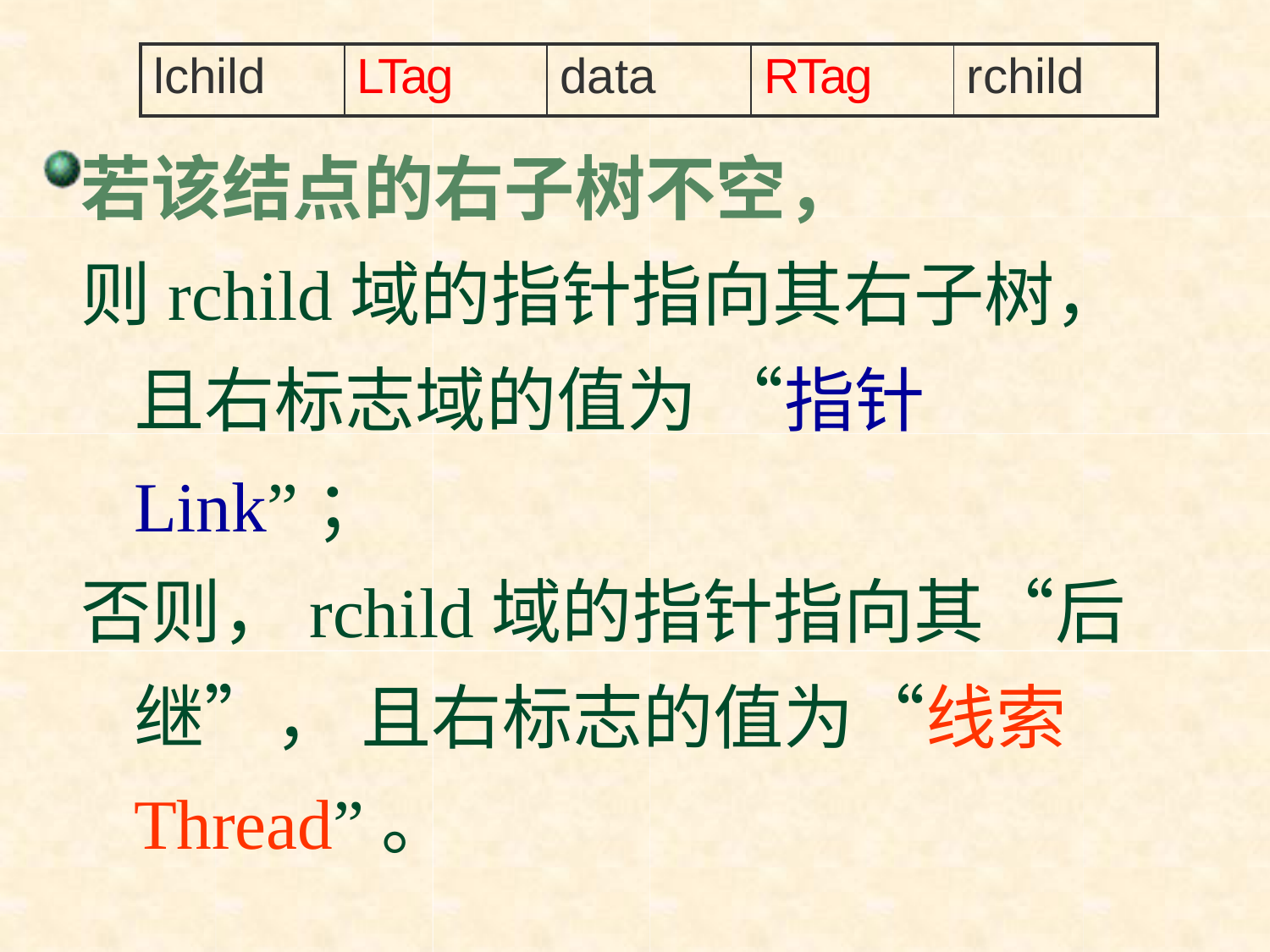

| lchild | LTag | data | RTag | rchild |
| --- | --- | --- | --- | --- |
若该结点的右子树不空，
则rchild域的指针指向其右子树，  且右标志域的值为 “指针Link”；
否则，rchild域的指针指向其“后继”， 且右标志的值为“线索 Thread”。
如此定义的二叉树的存储结构称作  “线索链表”。